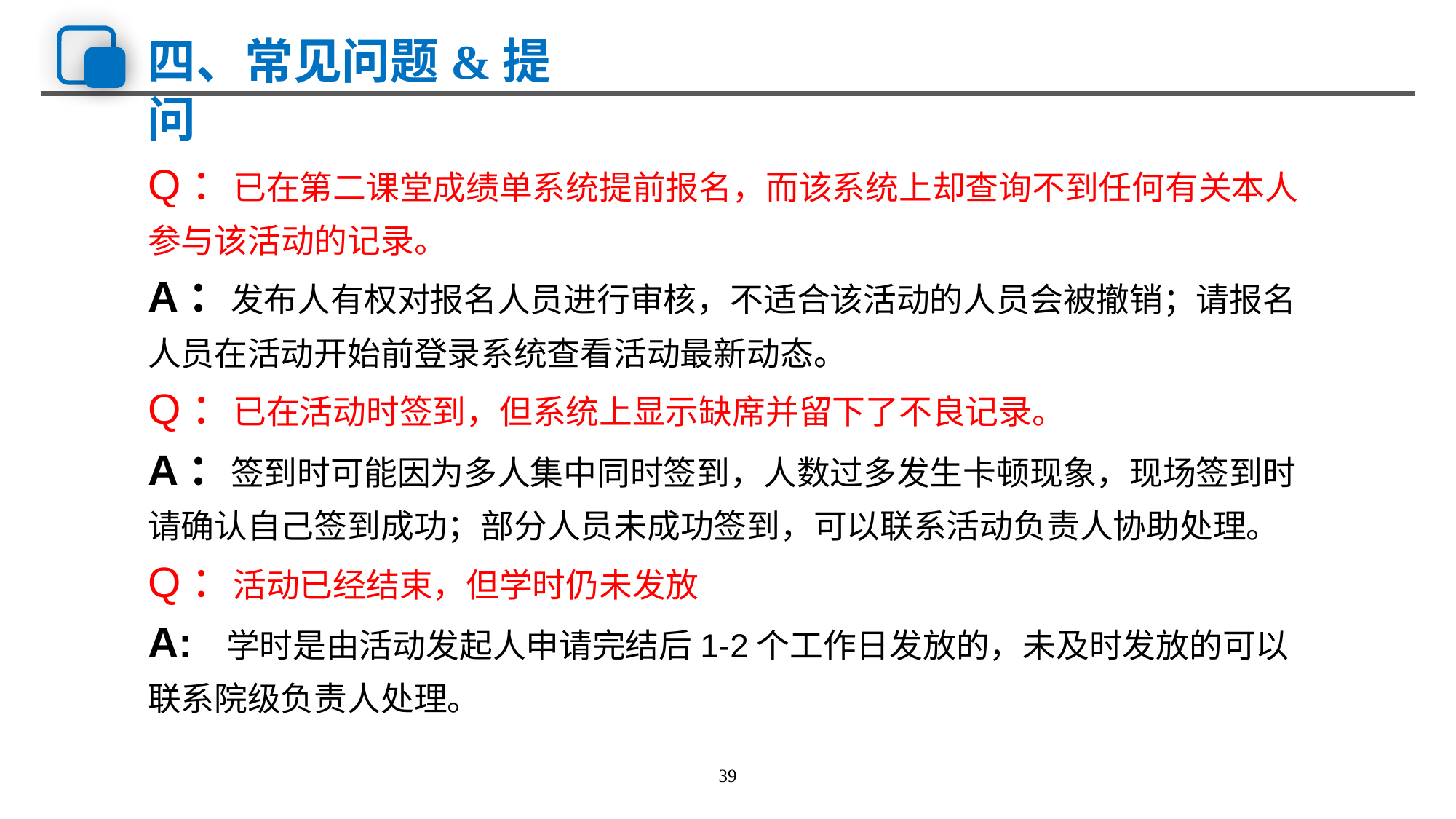

四、常见问题&提问
Q：已在第二课堂成绩单系统提前报名，而该系统上却查询不到任何有关本人参与该活动的记录。
A：发布人有权对报名人员进行审核，不适合该活动的人员会被撤销；请报名人员在活动开始前登录系统查看活动最新动态。
Q：已在活动时签到，但系统上显示缺席并留下了不良记录。
A：签到时可能因为多人集中同时签到，人数过多发生卡顿现象，现场签到时请确认自己签到成功；部分人员未成功签到，可以联系活动负责人协助处理。
Q：活动已经结束，但学时仍未发放
A:  学时是由活动发起人申请完结后1-2个工作日发放的，未及时发放的可以联系院级负责人处理。
39